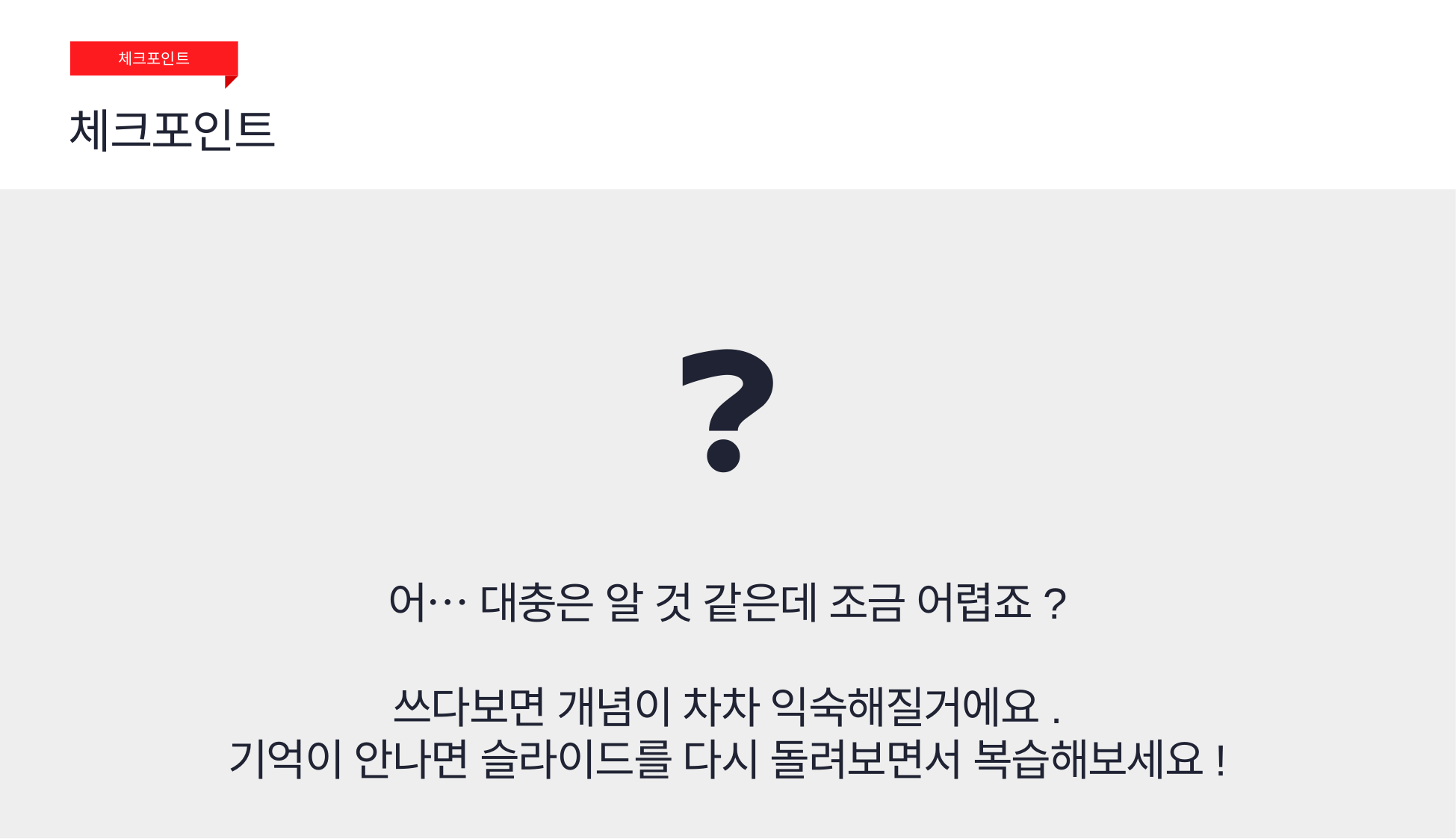

체크포인트

체크포인트
❓

어… 대충은 알 것 같은데 조금 어렵죠?

쓰다보면 개념이 차차 익숙해질거에요.
기억이 안나면 슬라이드를 다시 돌려보면서 복습해보세요!